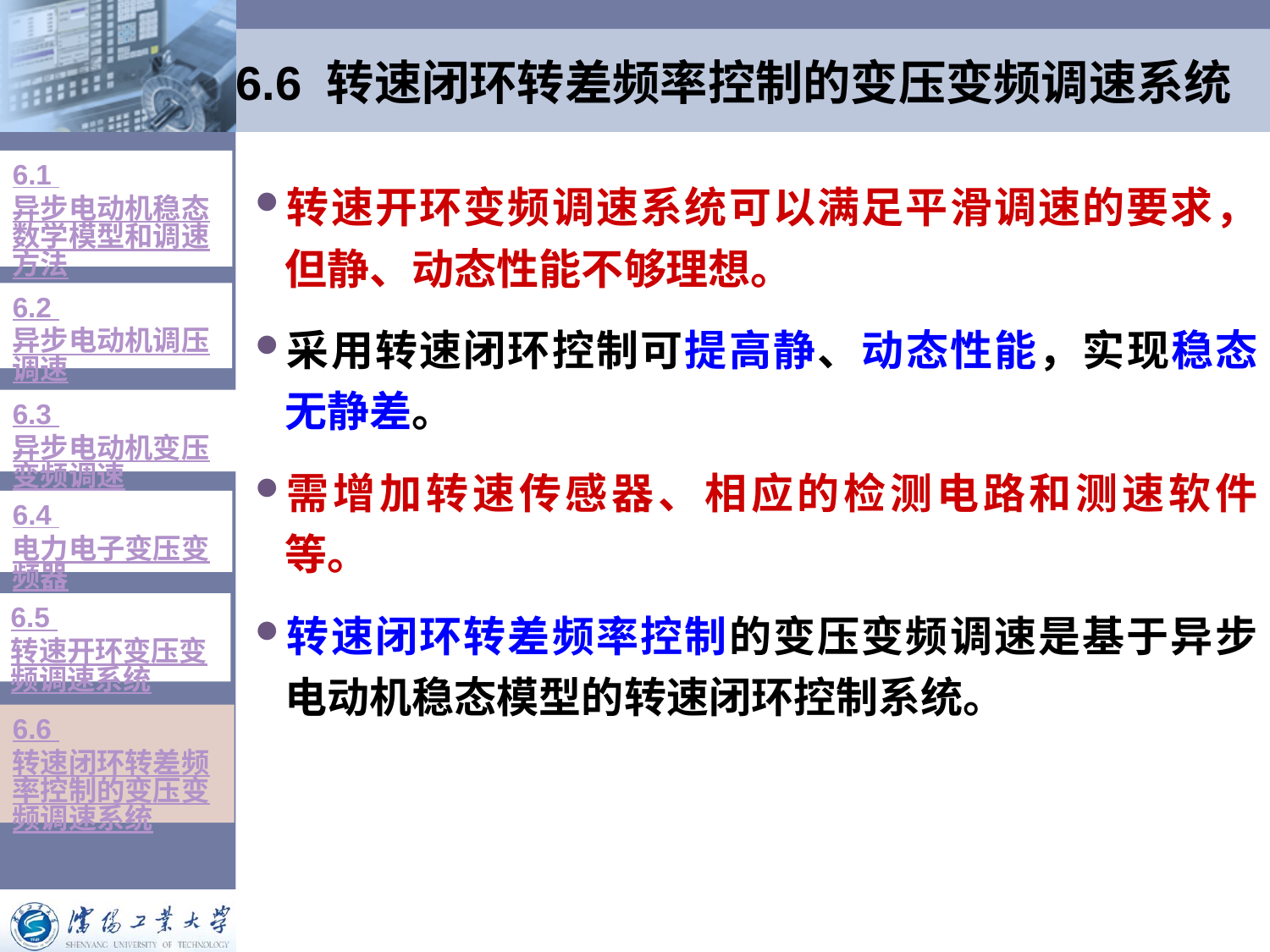

# 6.6 转速闭环转差频率控制的变压变频调速系统
6.1 异步电动机稳态数学模型和调速方法
转速开环变频调速系统可以满足平滑调速的要求，但静、动态性能不够理想。
采用转速闭环控制可提高静、动态性能，实现稳态无静差。
需增加转速传感器、相应的检测电路和测速软件等。
转速闭环转差频率控制的变压变频调速是基于异步电动机稳态模型的转速闭环控制系统。
6.2 异步电动机调压调速
6.3 异步电动机变压变频调速
6.4 电力电子变压变频器
6.5 转速开环变压变频调速系统

6.6 转速闭环转差频率控制的变压变频调速系统